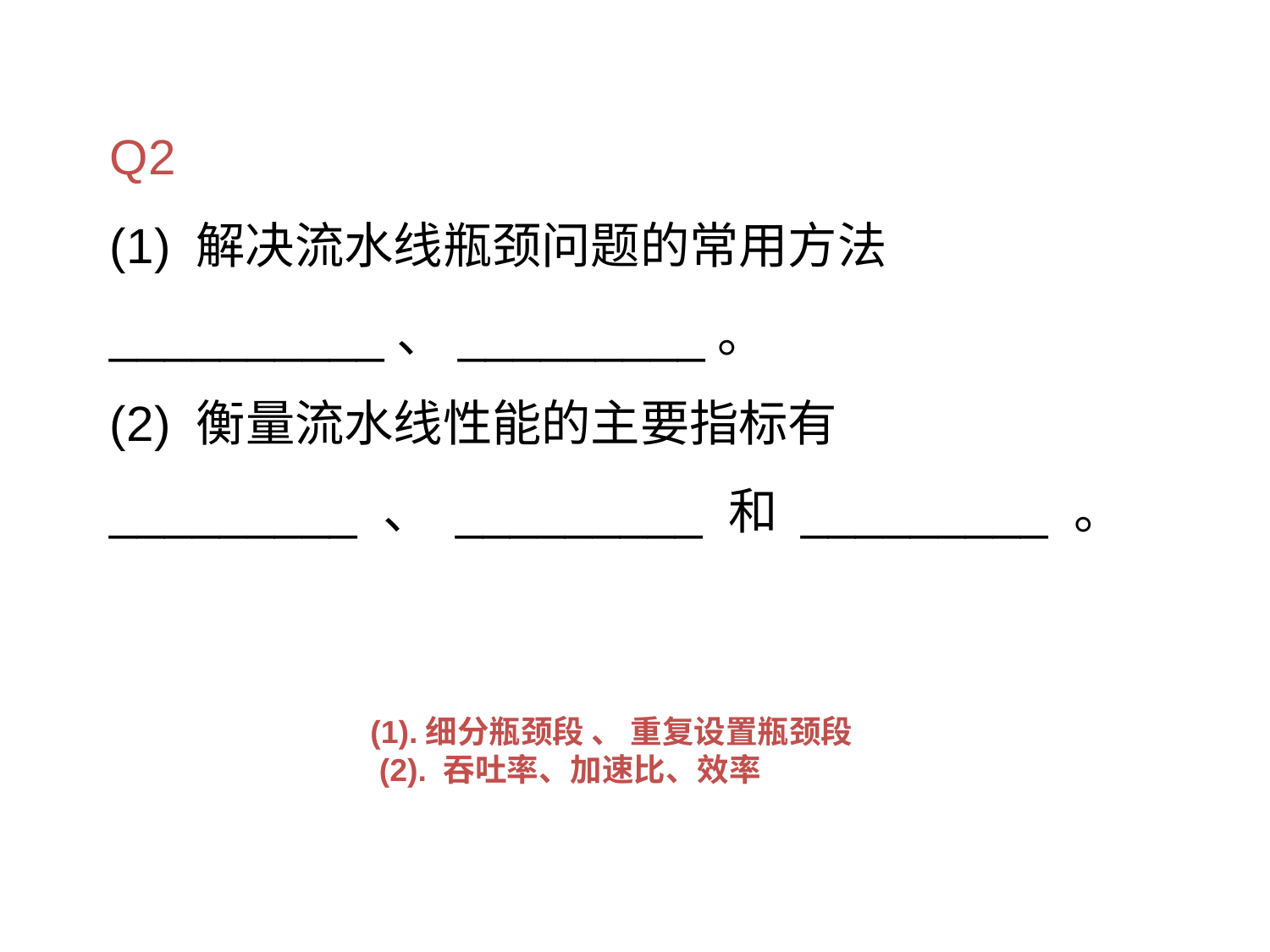

Q2
(1) 解决流水线瓶颈问题的常用方法__________、_________。
(2) 衡量流水线性能的主要指标有_________ 、 _________ 和 _________ 。

(1).细分瓶颈段 、 重复设置瓶颈段
 (2). 吞吐率、加速比、效率